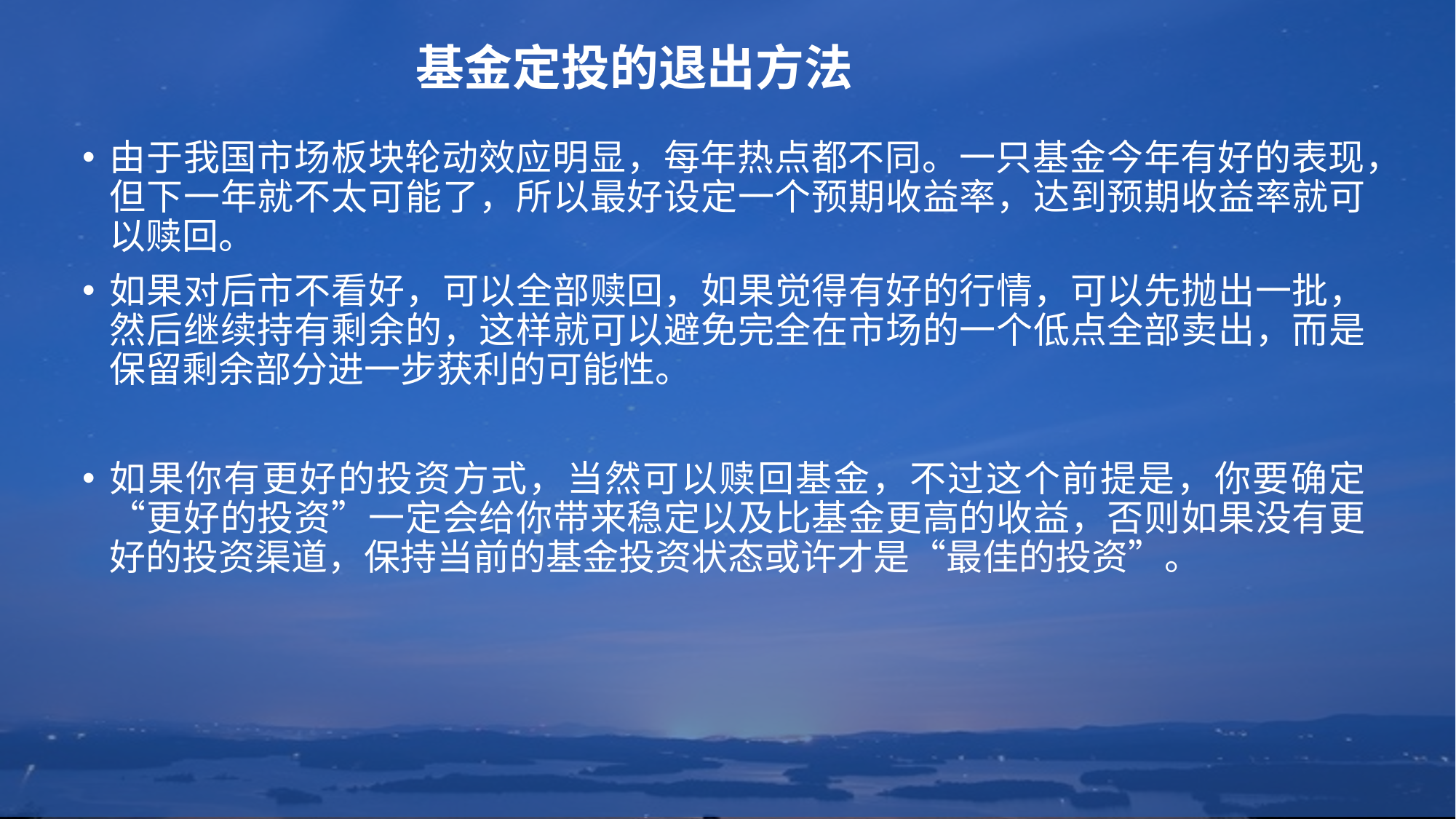

# 基金定投的退出方法
由于我国市场板块轮动效应明显，每年热点都不同。一只基金今年有好的表现，但下一年就不太可能了，所以最好设定一个预期收益率，达到预期收益率就可以赎回。
如果对后市不看好，可以全部赎回，如果觉得有好的行情，可以先抛出一批，然后继续持有剩余的，这样就可以避免完全在市场的一个低点全部卖出，而是保留剩余部分进一步获利的可能性。

如果你有更好的投资方式，当然可以赎回基金，不过这个前提是，你要确定“更好的投资”一定会给你带来稳定以及比基金更高的收益，否则如果没有更好的投资渠道，保持当前的基金投资状态或许才是“最佳的投资”。